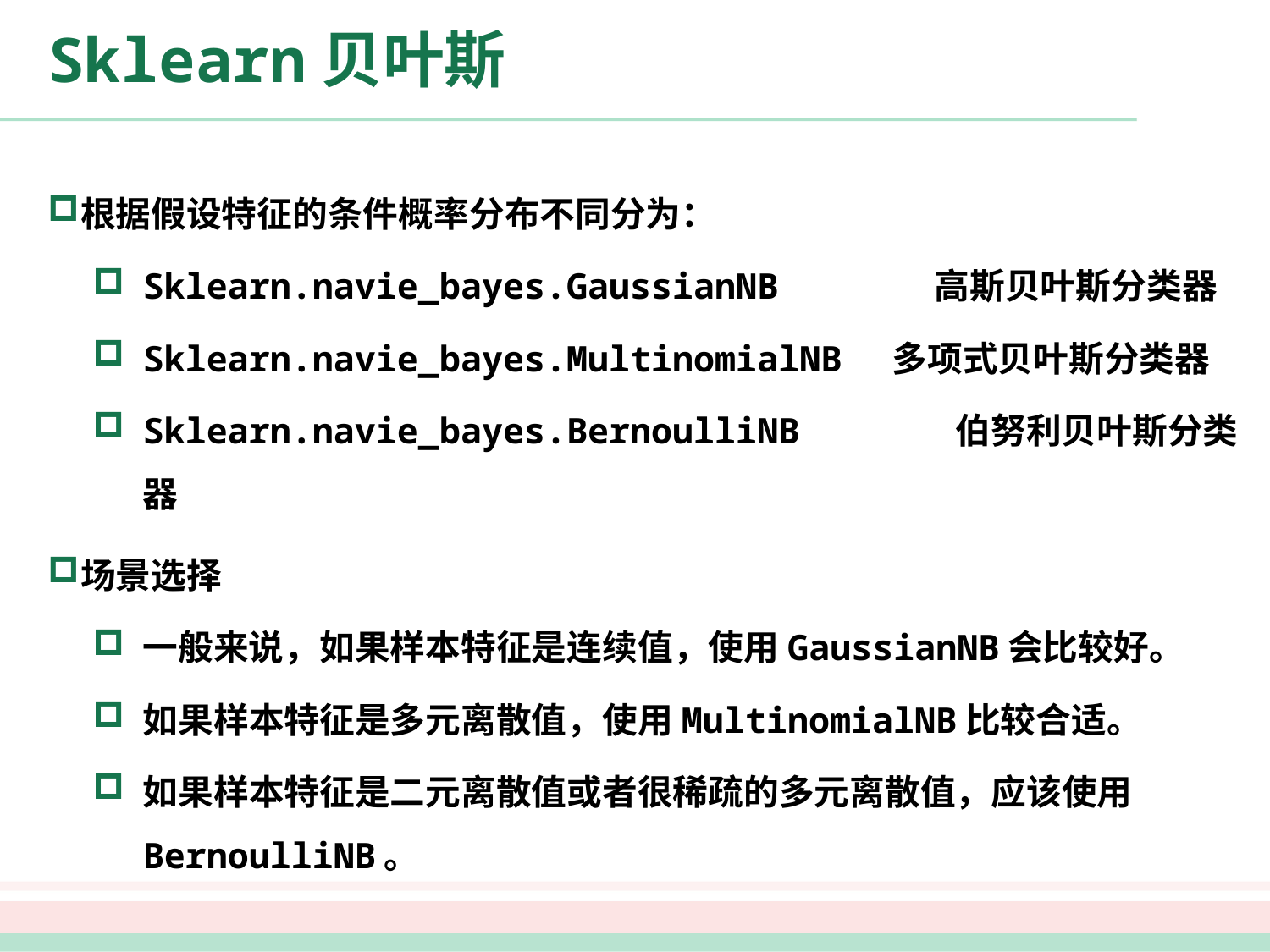

Sklearn贝叶斯
根据假设特征的条件概率分布不同分为：
Sklearn.navie_bayes.GaussianNB       高斯贝叶斯分类器
Sklearn.navie_bayes.MultinomialNB  多项式贝叶斯分类器
Sklearn.navie_bayes.BernoulliNB       伯努利贝叶斯分类器
场景选择
一般来说，如果样本特征是连续值，使用GaussianNB会比较好。
如果样本特征是多元离散值，使用MultinomialNB比较合适。
如果样本特征是二元离散值或者很稀疏的多元离散值，应该使用BernoulliNB。